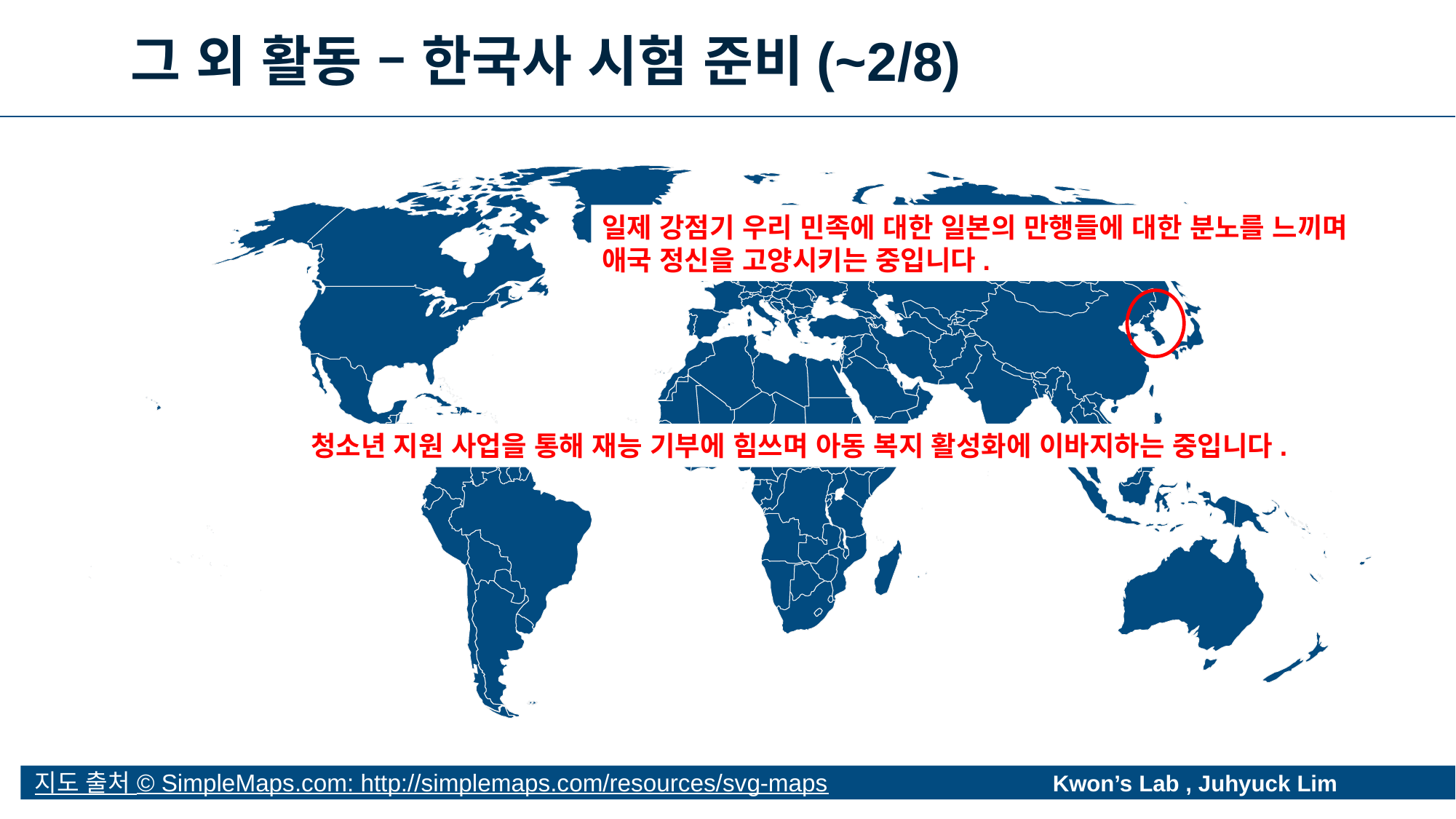

그 외 활동 – 한국사 시험 준비(~2/8)

일제 강점기 우리 민족에 대한 일본의 만행들에 대한 분노를 느끼며 애국 정신을 고양시키는 중입니다.

청소년 지원 사업을 통해 재능 기부에 힘쓰며 아동 복지 활성화에 이바지하는 중입니다.
지도 출처 © SimpleMaps.com: http://simplemaps.com/resources/svg-maps
Kwon’s Lab , Juhyuck Lim